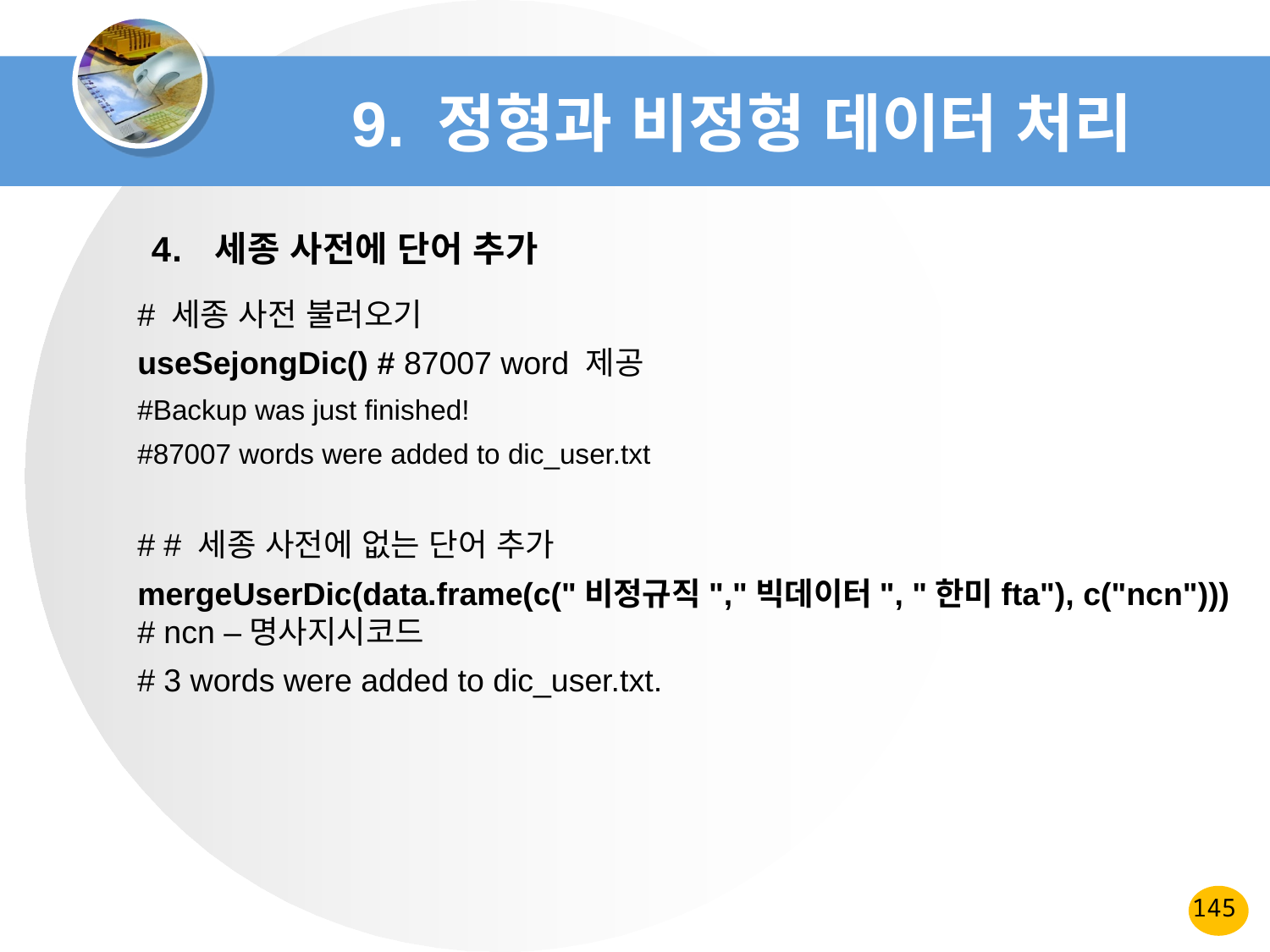

# 9. 정형과 비정형 데이터 처리
세종 사전에 단어 추가
# 세종 사전 불러오기
useSejongDic() # 87007 word 제공
#Backup was just finished!
#87007 words were added to dic_user.txt

# # 세종 사전에 없는 단어 추가
mergeUserDic(data.frame(c("비정규직","빅데이터", "한미fta"), c("ncn"))) # ncn –명사지시코드
# 3 words were added to dic_user.txt.

145